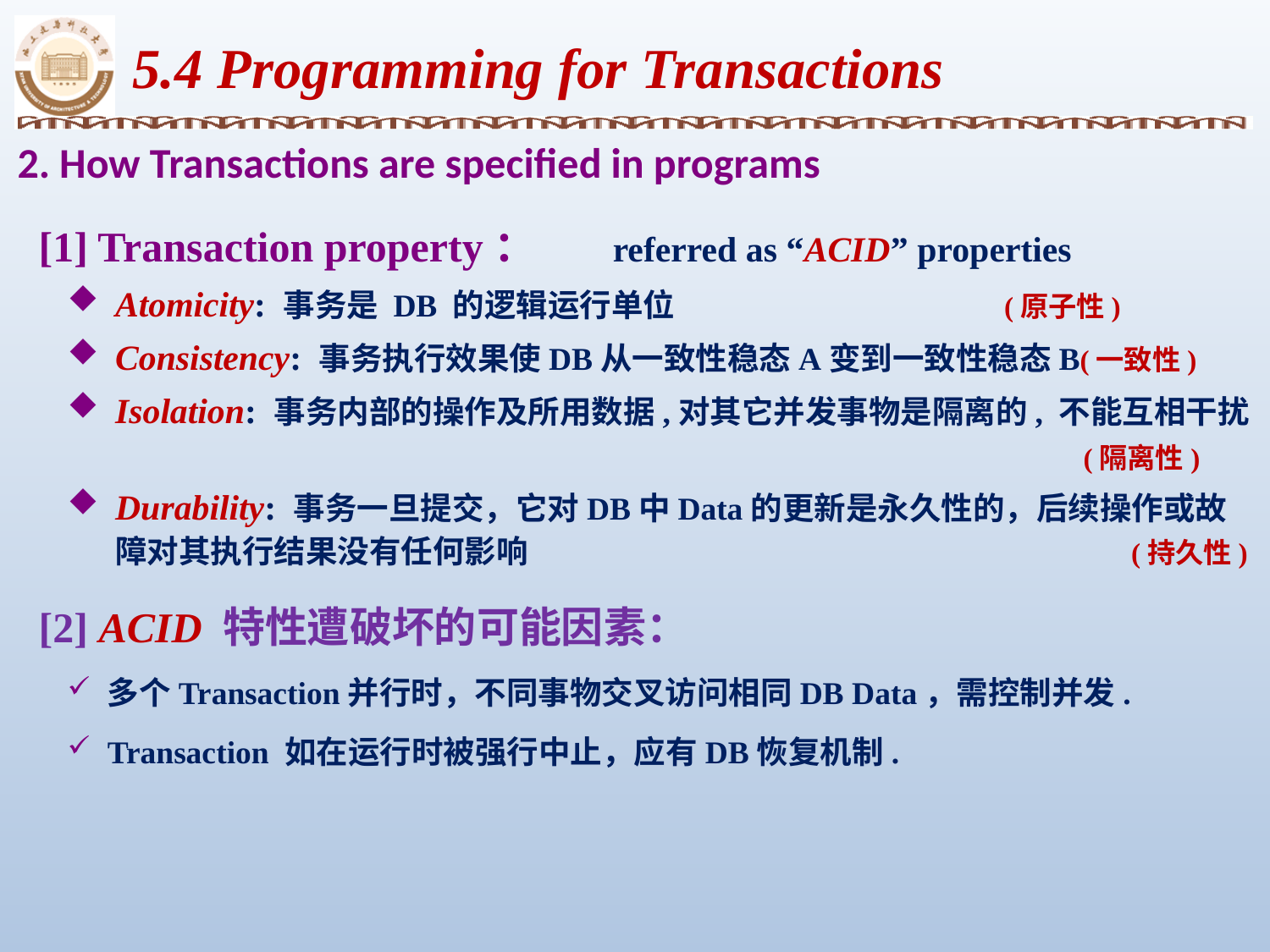

5.4 Programming for Transactions
2. How Transactions are specified in programs
  [1] Transaction property：       referred as “ACID” properties
Atomicity: 事务是 DB 的逻辑运行单位			(原子性)
Consistency: 事务执行效果使DB从一致性稳态A变到一致性稳态B(一致性)
Isolation: 事务内部的操作及所用数据,对其它并发事物是隔离的, 不能互相干扰
								(隔离性)
Durability: 事务一旦提交，它对DB中Data的更新是永久性的，后续操作或故障对其执行结果没有任何影响					(持久性)
  [2] ACID 特性遭破坏的可能因素：
多个Transaction并行时，不同事物交叉访问相同DB Data，需控制并发.
Transaction 如在运行时被强行中止，应有DB恢复机制.